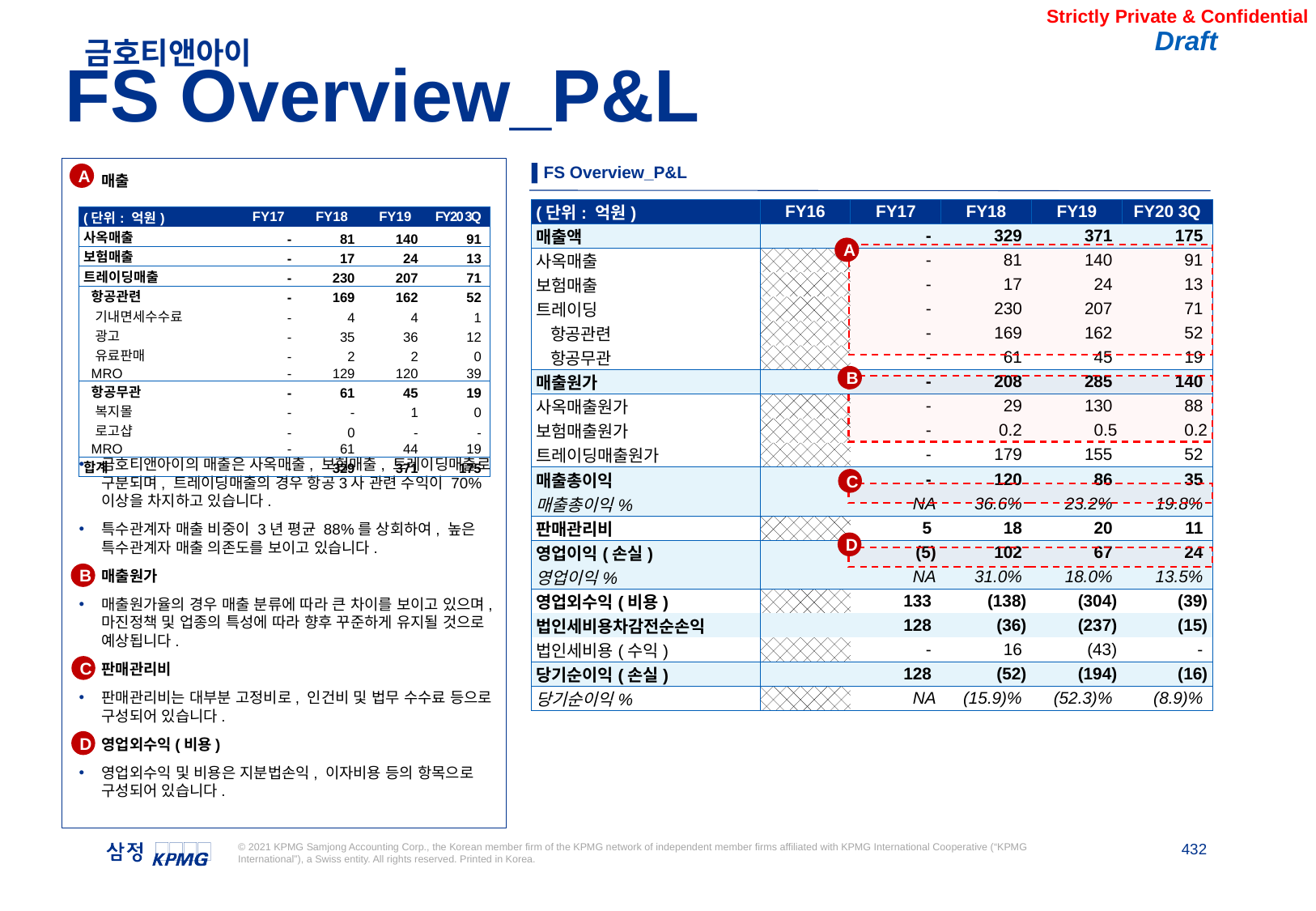

금호티앤아이
FS Overview_P&L
▌FS Overview_P&L

      매출

금호티앤아이의 매출은 사옥매출, 보험매출, 트레이딩매출로 구분되며, 트레이딩매출의 경우 항공3사 관련 수익이 70%이상을 차지하고 있습니다.
특수관계자 매출 비중이 3년 평균 88%를 상회하여, 높은 특수관계자 매출 의존도를 보이고 있습니다.
매출원가
매출원가율의 경우 매출 분류에 따라 큰 차이를 보이고 있으며, 마진정책 및 업종의 특성에 따라 향후 꾸준하게 유지될 것으로 예상됩니다.
판매관리비
판매관리비는 대부분 고정비로, 인건비 및 법무 수수료 등으로 구성되어 있습니다.
영업외수익(비용)
영업외수익 및 비용은 지분법손익, 이자비용 등의 항목으로 구성되어 있습니다.

A
| (단위: 억원) | FY16 | FY17 | FY18 | FY19 | FY20 3Q |
| --- | --- | --- | --- | --- | --- |
| 매출액 |  | - | 329 | 371 | 175 |
| 사옥매출 |  | - | 81 | 140 | 91 |
| 보험매출 |  | - | 17 | 24 | 13 |
| 트레이딩 |  | - | 230 | 207 | 71 |
| 항공관련 |  | - | 169 | 162 | 52 |
| 항공무관 |  | - | 61 | 45 | 19 |
| 매출원가 |  | - | 208 | 285 | 140 |
| 사옥매출원가 |  | - | 29 | 130 | 88 |
| 보험매출원가 |  | - | 0.2 | 0.5 | 0.2 |
| 트레이딩매출원가 |  | - | 179 | 155 | 52 |
| 매출총이익 |  | - | 120 | 86 | 35 |
| 매출총이익% |  | NA | 36.6% | 23.2% | 19.8% |
| 판매관리비 |  | 5 | 18 | 20 | 11 |
| 영업이익(손실) |  | (5) | 102 | 67 | 24 |
| 영업이익% |  | NA | 31.0% | 18.0% | 13.5% |
| 영업외수익(비용) |  | 133 | (138) | (304) | (39) |
| 법인세비용차감전순손익 |  | 128 | (36) | (237) | (15) |
| 법인세비용(수익) |  | - | 16 | (43) | - |
| 당기순이익(손실) |  | 128 | (52) | (194) | (16) |
| 당기순이익% |  | NA | (15.9)% | (52.3)% | (8.9)% |
| (단위: 억원) | FY17 | FY18 | FY19 | FY20 3Q |
| --- | --- | --- | --- | --- |
| 사옥매출 | - | 81 | 140 | 91 |
| 보험매출 | - | 17 | 24 | 13 |
| 트레이딩매출 | - | 230 | 207 | 71 |
| 항공관련 | - | 169 | 162 | 52 |
| 기내면세수수료 | - | 4 | 4 | 1 |
| 광고 | - | 35 | 36 | 12 |
| 유료판매 | - | 2 | 2 | 0 |
| MRO | - | 129 | 120 | 39 |
| 항공무관 | - | 61 | 45 | 19 |
| 복지몰 | - | - | 1 | 0 |
| 로고샵 | - | 0 | - | - |
| MRO | - | 61 | 44 | 19 |
| 합계 | - | 329 | 371 | 175 |
A

B

C

D

B
C
D